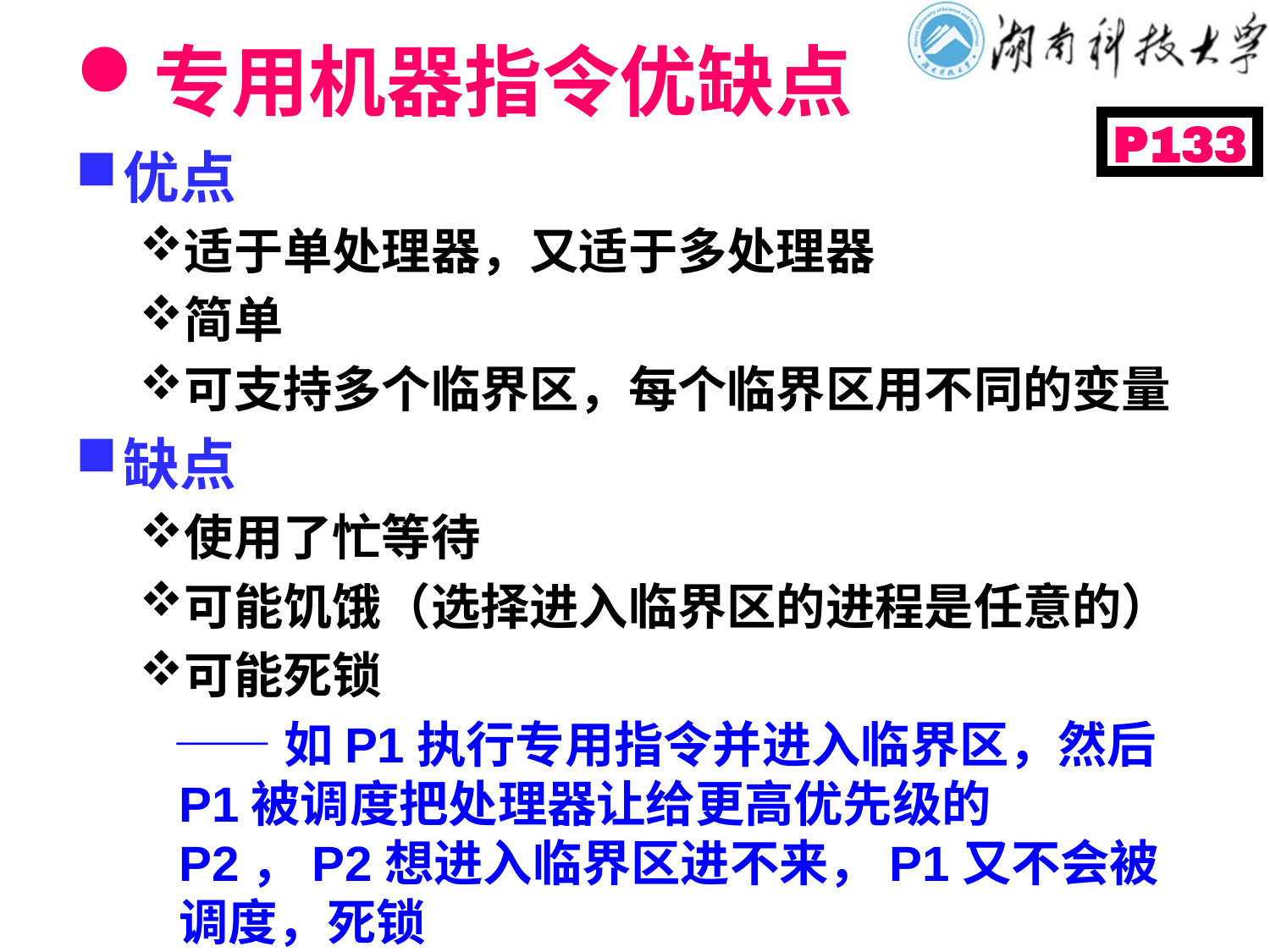

# 专用机器指令优缺点
P133
优点
适于单处理器，又适于多处理器
简单
可支持多个临界区，每个临界区用不同的变量
缺点
使用了忙等待
可能饥饿（选择进入临界区的进程是任意的）
可能死锁
   ——如P1执行专用指令并进入临界区，然后P1被调度把处理器让给更高优先级的P2，P2想进入临界区进不来，P1又不会被调度，死锁